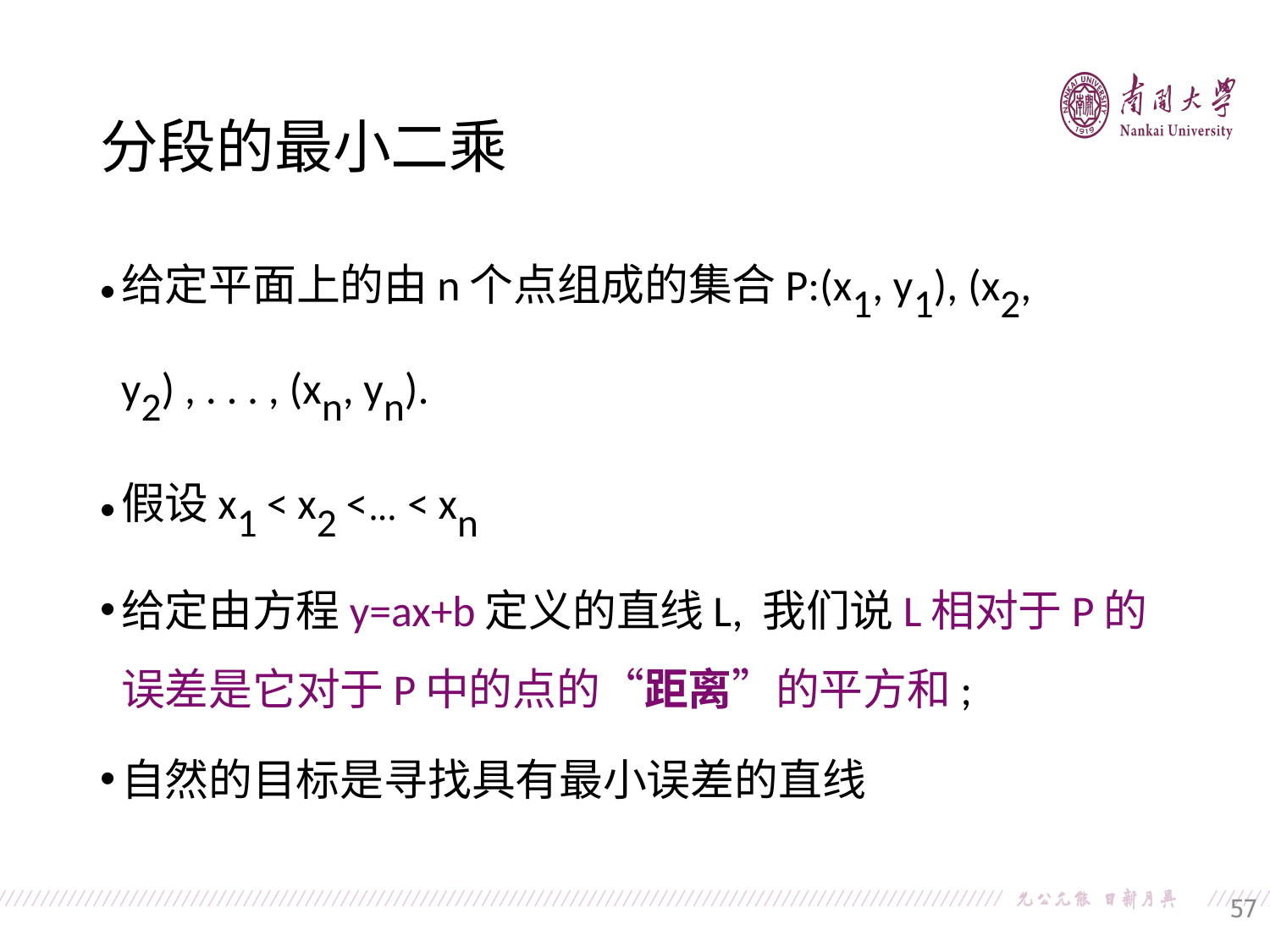

分段的最小二乘
给定平面上的由n个点组成的集合P:(x1, y1), (x2, y2) , . . . , (xn, yn).
假设x1 < x2 <… < xn
给定由方程y=ax+b定义的直线L, 我们说L相对于P的误差是它对于P中的点的“距离”的平方和;
自然的目标是寻找具有最小误差的直线

57